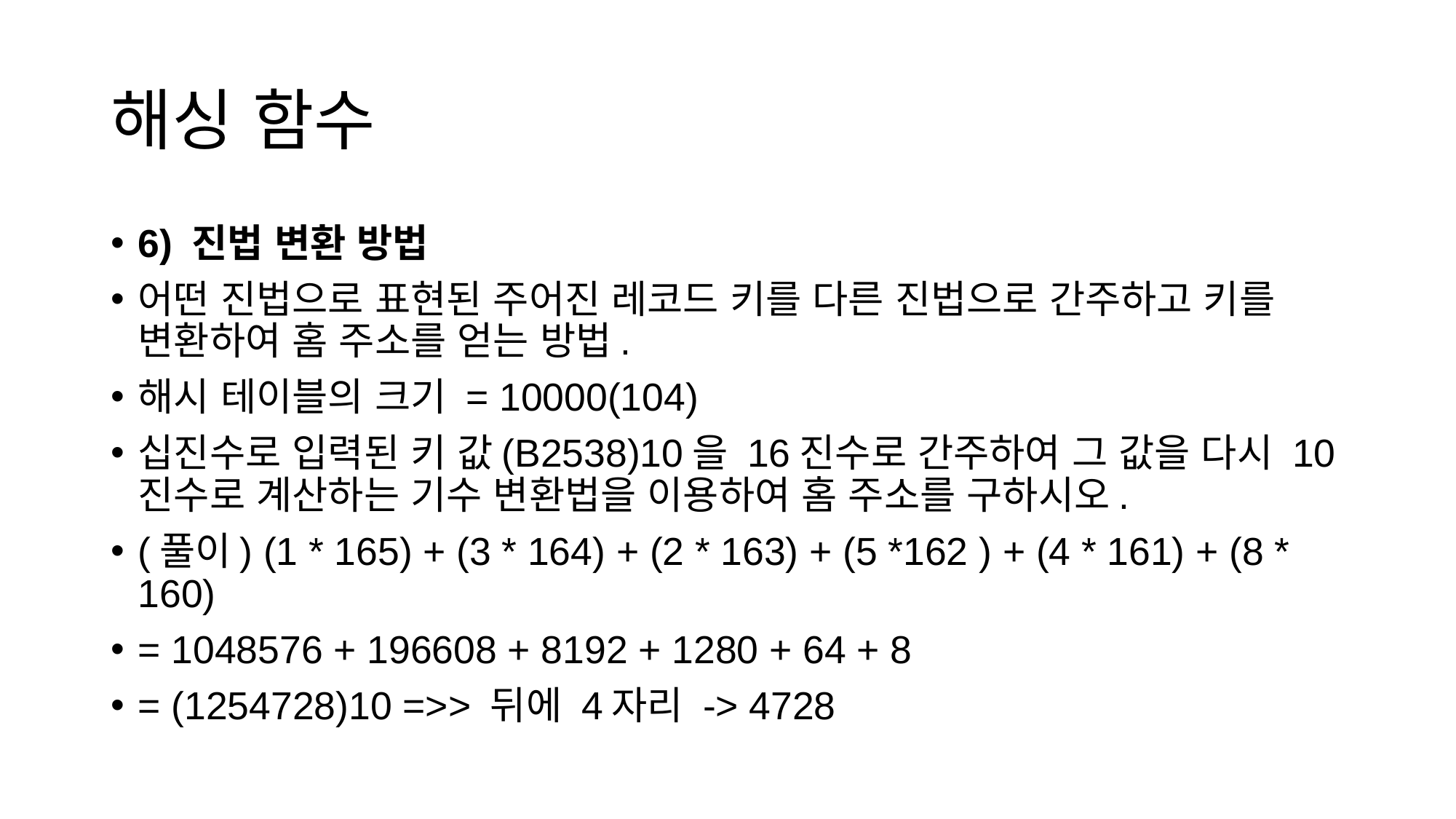

# 해싱 함수
6) 진법 변환 방법
어떤 진법으로 표현된 주어진 레코드 키를 다른 진법으로 간주하고 키를 변환하여 홈 주소를 얻는 방법.
해시 테이블의 크기 = 10000(104)
십진수로 입력된 키 값(B2538)10을 16진수로 간주하여 그 값을 다시 10진수로 계산하는 기수 변환법을 이용하여 홈 주소를 구하시오.
(풀이) (1 * 165) + (3 * 164) + (2 * 163) + (5 *162 ) + (4 * 161) + (8 * 160)
= 1048576 + 196608 + 8192 + 1280 + 64 + 8
= (1254728)10 =>> 뒤에 4자리 -> 4728